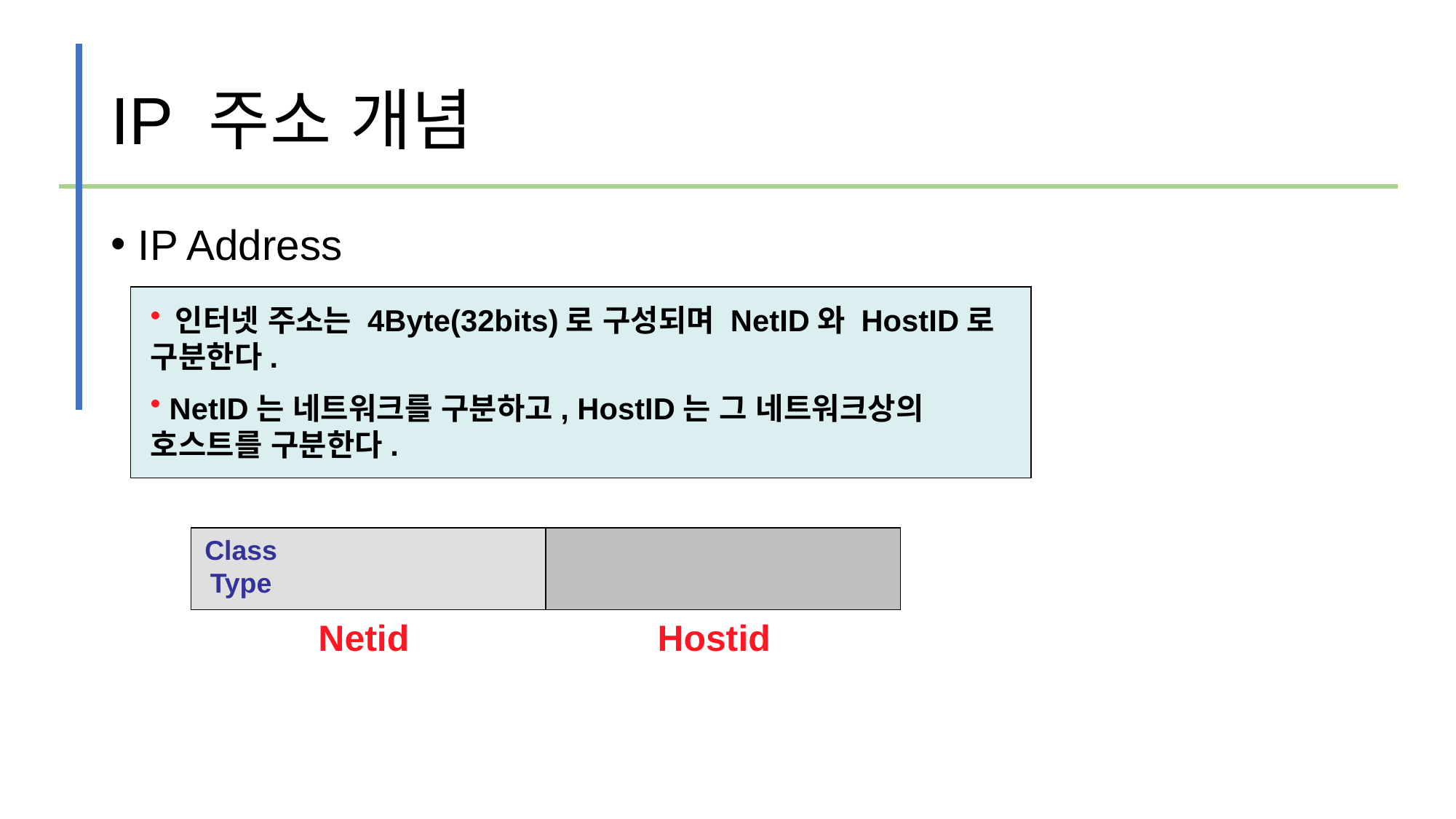

# IP 주소 개념
IP Address

 인터넷 주소는 4Byte(32bits)로 구성되며 NetID와 HostID로 구분한다.
 NetID는 네트워크를 구분하고, HostID는 그 네트워크상의 호스트를 구분한다.
Class Type

Netid
Hostid